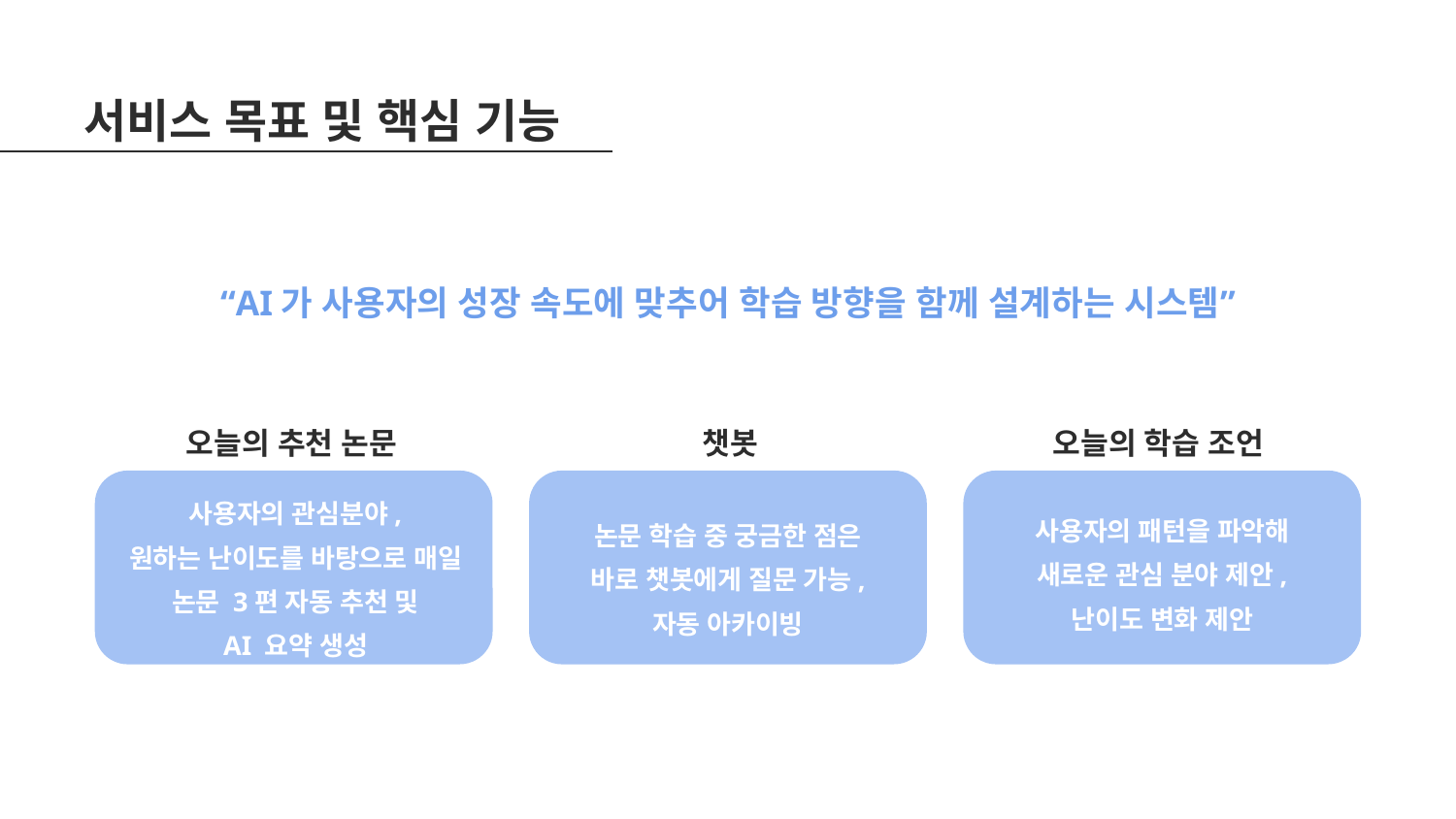

서비스 목표 및 핵심 기능
“AI가 사용자의 성장 속도에 맞추어 학습 방향을 함께 설계하는 시스템”
오늘의 학습 조언
오늘의 추천 논문
챗봇

사용자의 관심분야,
원하는 난이도를 바탕으로 매일 논문 3편 자동 추천 및
AI 요약 생성
사용자의 패턴을 파악해 새로운 관심 분야 제안, 난이도 변화 제안
논문 학습 중 궁금한 점은 바로 챗봇에게 질문 가능,
자동 아카이빙